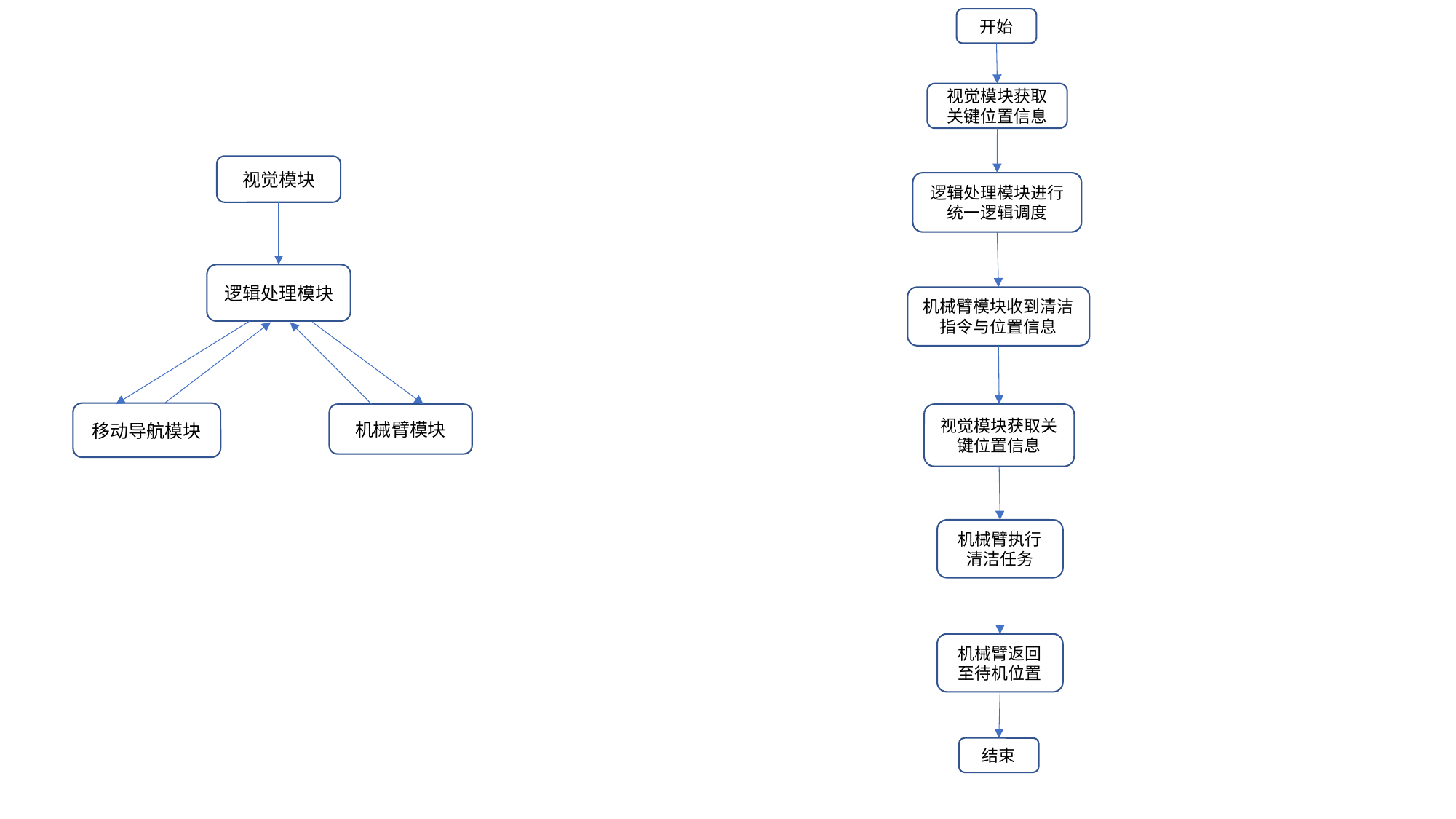

开始
视觉模块获取关键位置信息
视觉模块
逻辑处理模块进行统一逻辑调度
逻辑处理模块
机械臂模块收到清洁指令与位置信息
移动导航模块
机械臂模块
视觉模块获取关键位置信息
机械臂执行清洁任务
机械臂返回至待机位置
结束